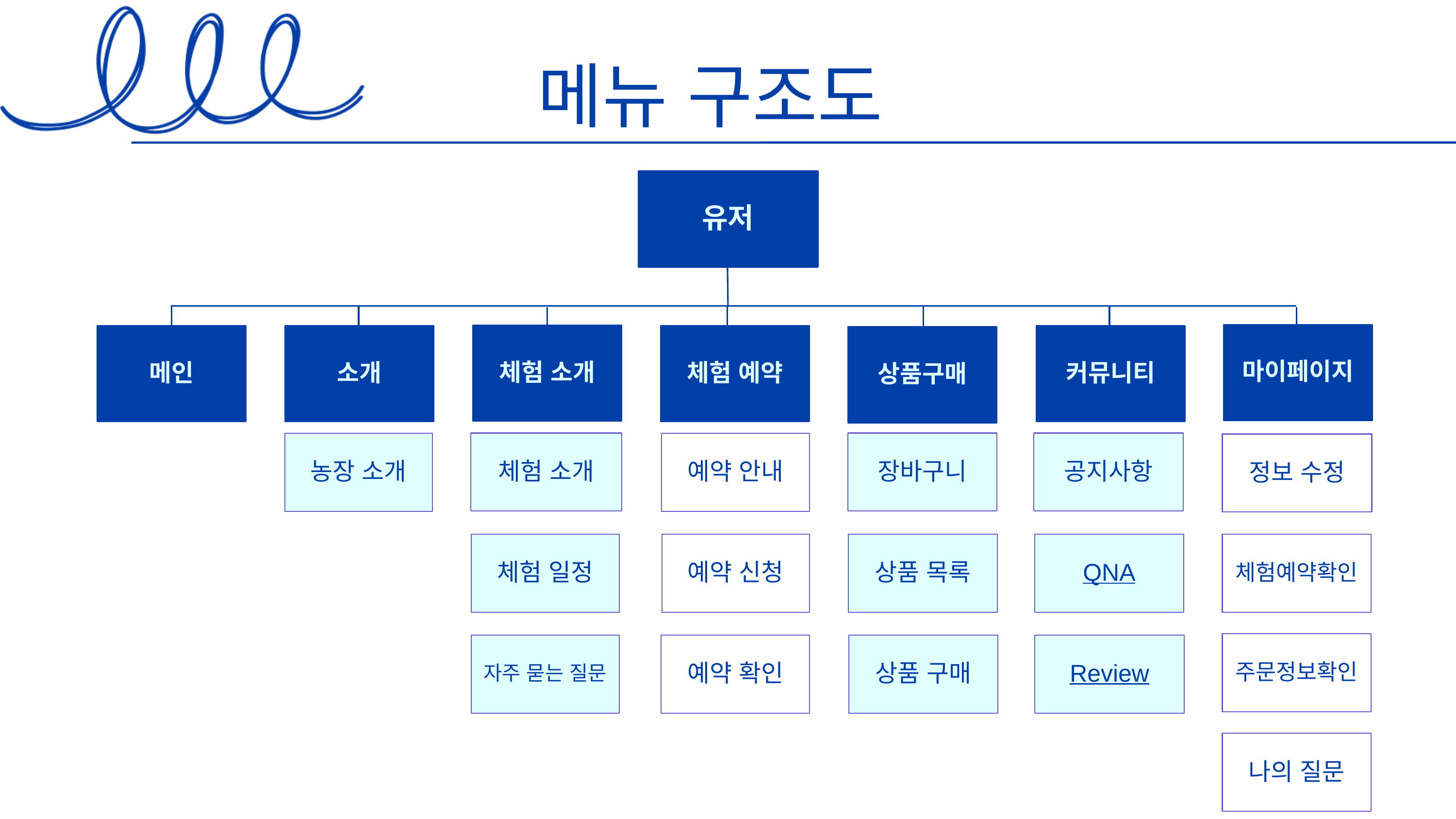

메뉴 구조도
유저
마이페이지
체험 소개
메인
소개
체험 예약
커뮤니티
상품구매
체험 소개
장바구니
공지사항
예약 안내
농장 소개
정보 수정
체험 일정
상품 목록
QNA
예약 신청
체험예약확인
주문정보확인
예약 확인
자주 묻는 질문
상품 구매
Review
나의 질문